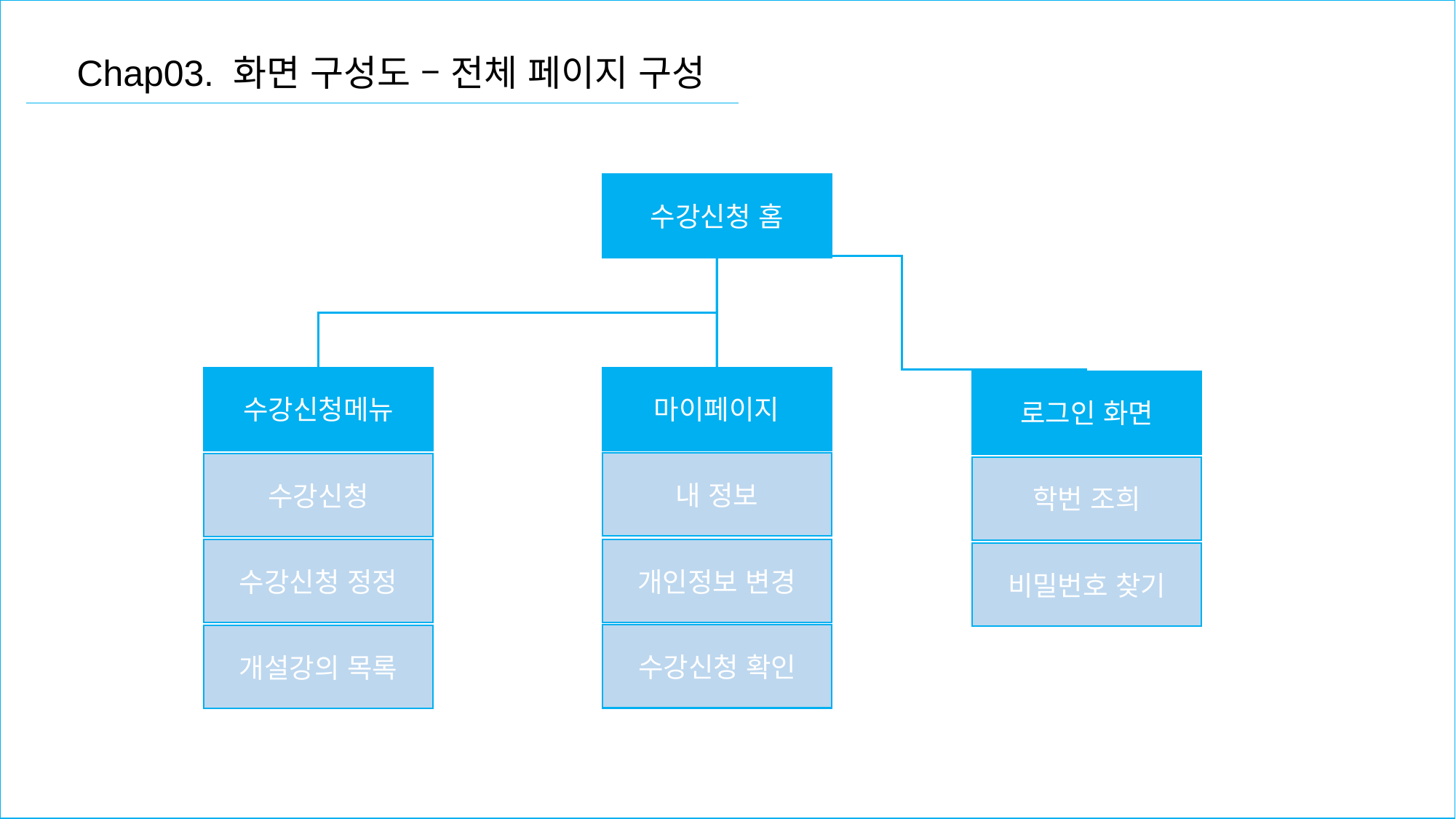

Chap03. 화면 구성도 – 전체 페이지 구성
수강신청 홈
수강신청메뉴
마이페이지
로그인 화면
내 정보
수강신청
학번 조희
개인정보 변경
수강신청 정정
비밀번호 찾기
수강신청 확인
개설강의 목록